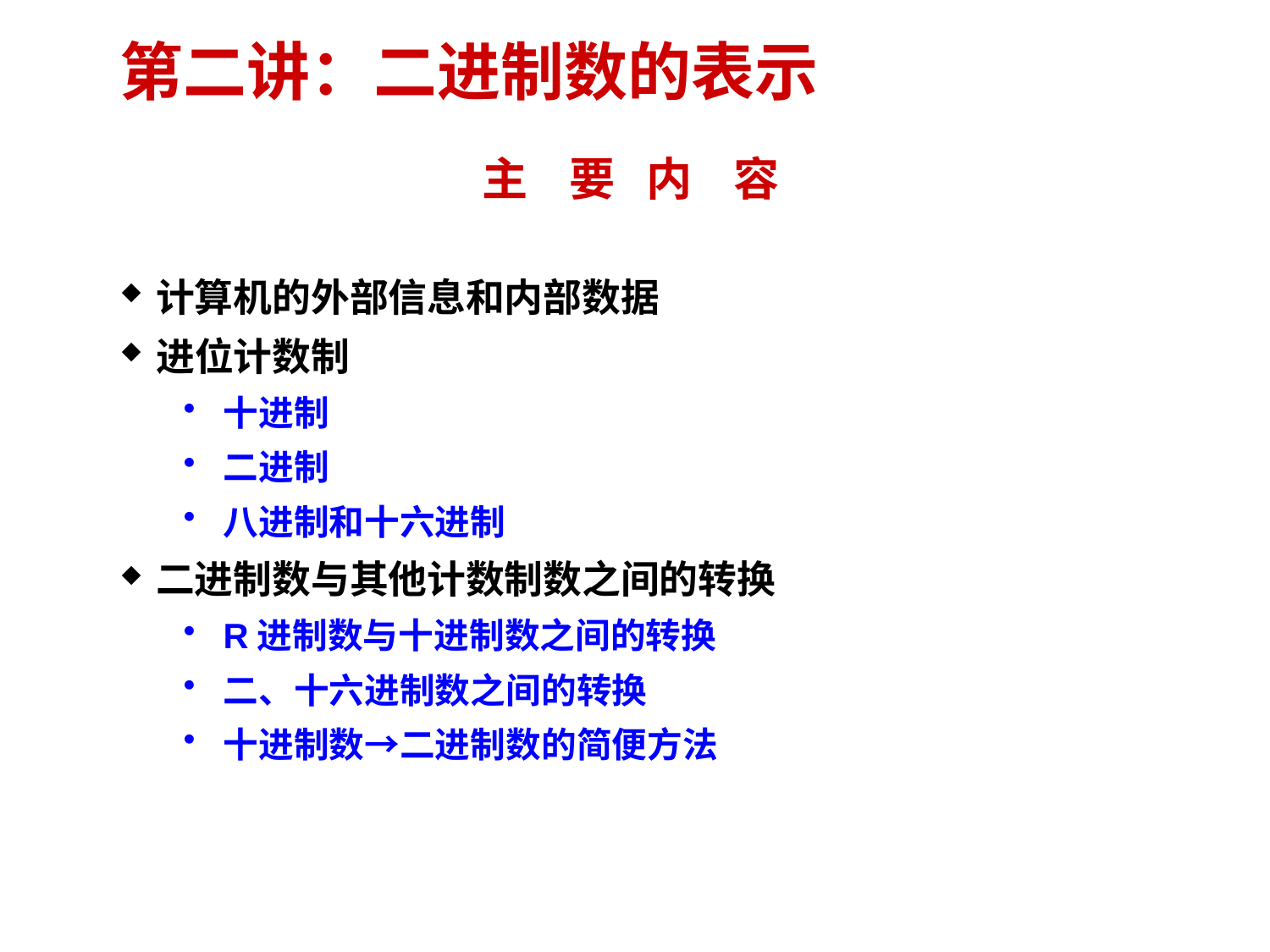

# 第二讲：二进制数的表示
主    要   内    容

计算机的外部信息和内部数据
进位计数制
十进制
二进制
八进制和十六进制
二进制数与其他计数制数之间的转换
R进制数与十进制数之间的转换
二、十六进制数之间的转换
十进制数→二进制数的简便方法